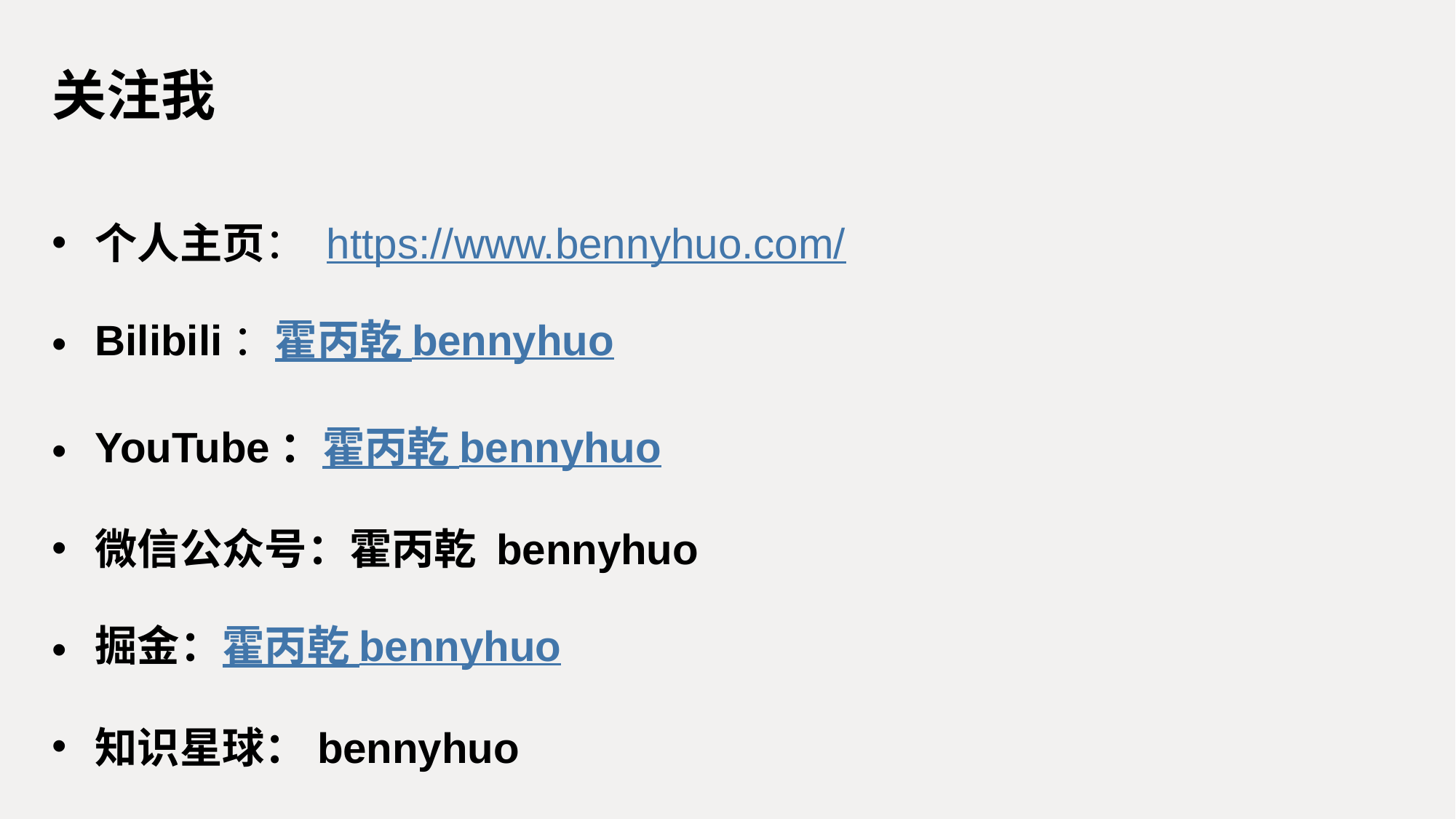

# 关注我
个人主页： https://www.bennyhuo.com/
Bilibili：霍丙乾 bennyhuo
YouTube：霍丙乾 bennyhuo
微信公众号：霍丙乾 bennyhuo
掘金：霍丙乾 bennyhuo
知识星球：bennyhuo